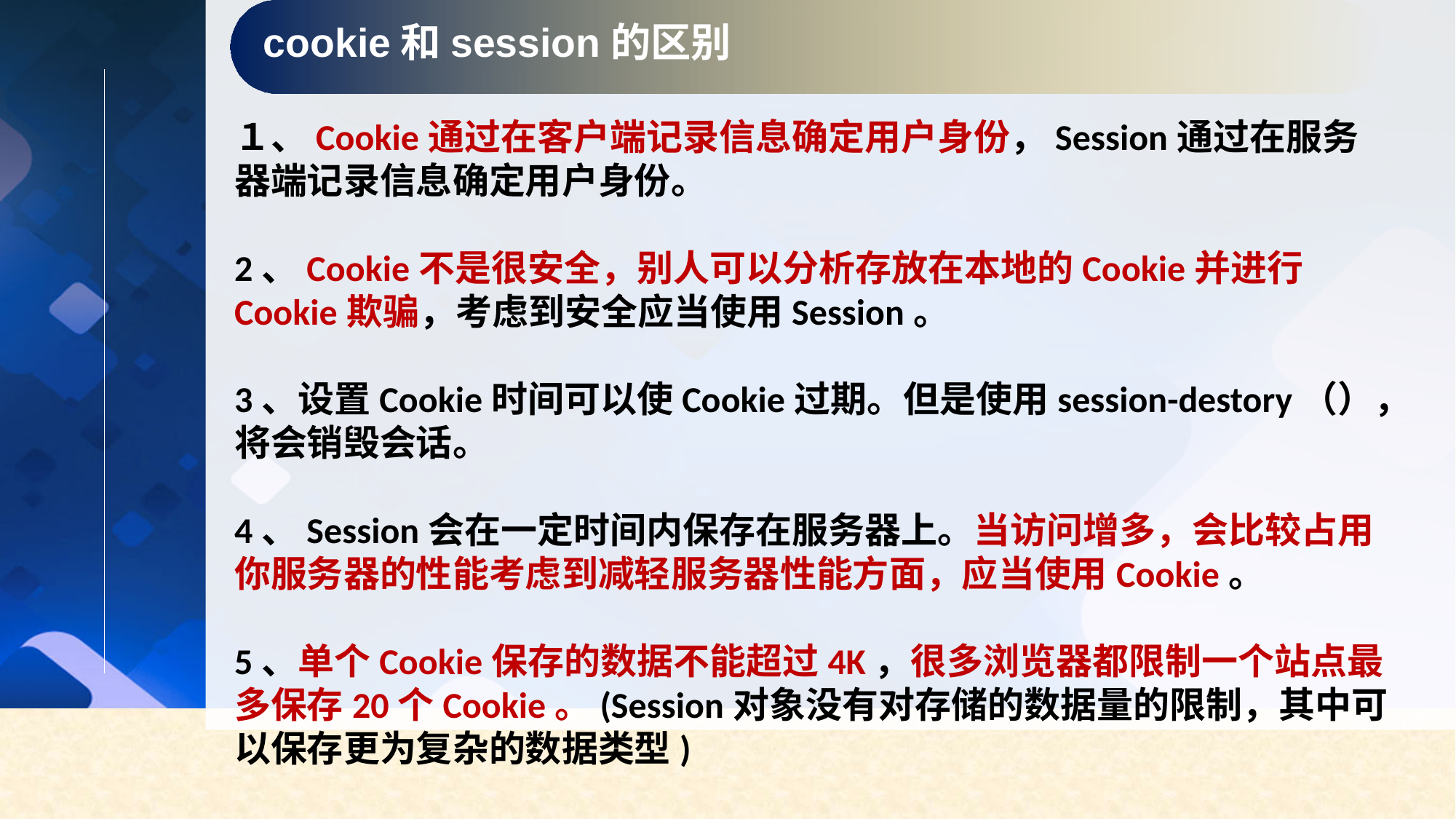

cookie和session的区别
１、Cookie通过在客户端记录信息确定用户身份，Session通过在服务器端记录信息确定用户身份。

2、Cookie不是很安全，别人可以分析存放在本地的Cookie并进行Cookie欺骗，考虑到安全应当使用Session。

3、设置Cookie时间可以使Cookie过期。但是使用session-destory（），将会销毁会话。

4、Session会在一定时间内保存在服务器上。当访问增多，会比较占用你服务器的性能考虑到减轻服务器性能方面，应当使用Cookie。

5、单个Cookie保存的数据不能超过4K，很多浏览器都限制一个站点最多保存20个Cookie。(Session对象没有对存储的数据量的限制，其中可以保存更为复杂的数据类型)